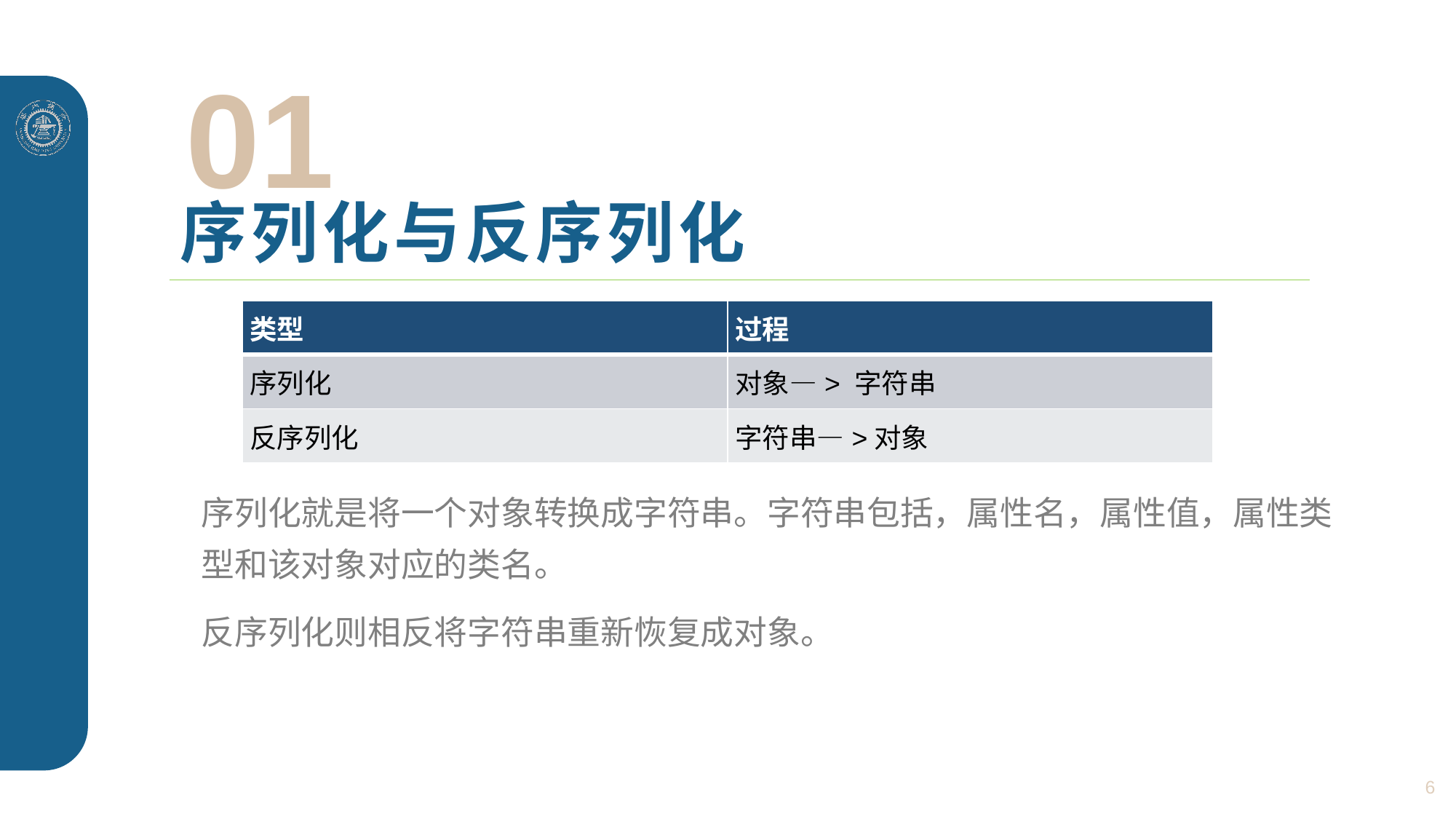

01
# 序列化与反序列化
| 类型 | 过程 |
| --- | --- |
| 序列化 | 对象—> 字符串 |
| 反序列化 | 字符串—>对象 |
序列化就是将一个对象转换成字符串。字符串包括，属性名，属性值，属性类型和该对象对应的类名。
反序列化则相反将字符串重新恢复成对象。
6